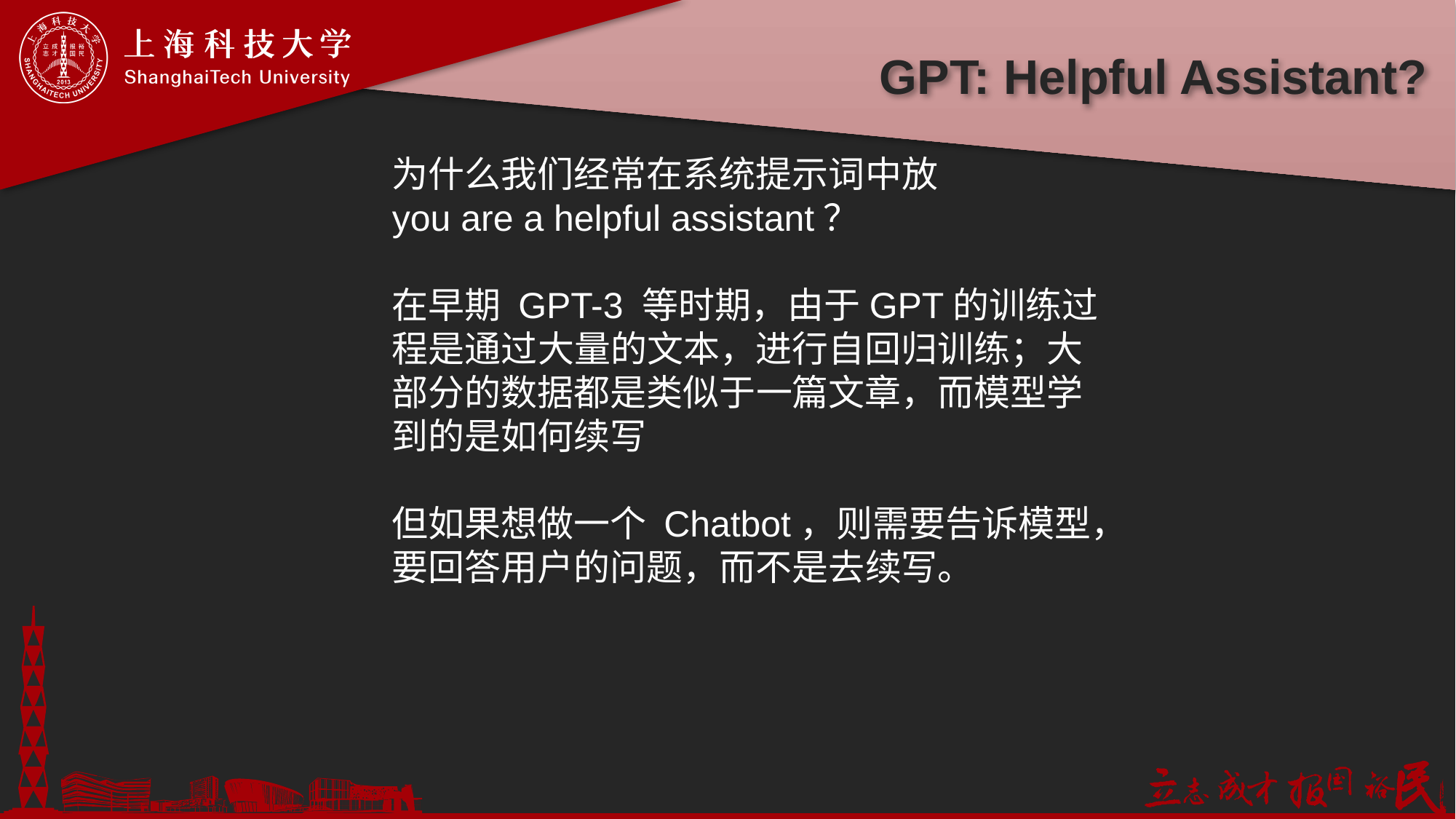

# GPT: Helpful Assistant?
为什么我们经常在系统提示词中放
you are a helpful assistant？

在早期 GPT-3 等时期，由于GPT的训练过程是通过大量的文本，进行自回归训练；大部分的数据都是类似于一篇文章，而模型学到的是如何续写

但如果想做一个 Chatbot，则需要告诉模型，要回答用户的问题，而不是去续写。